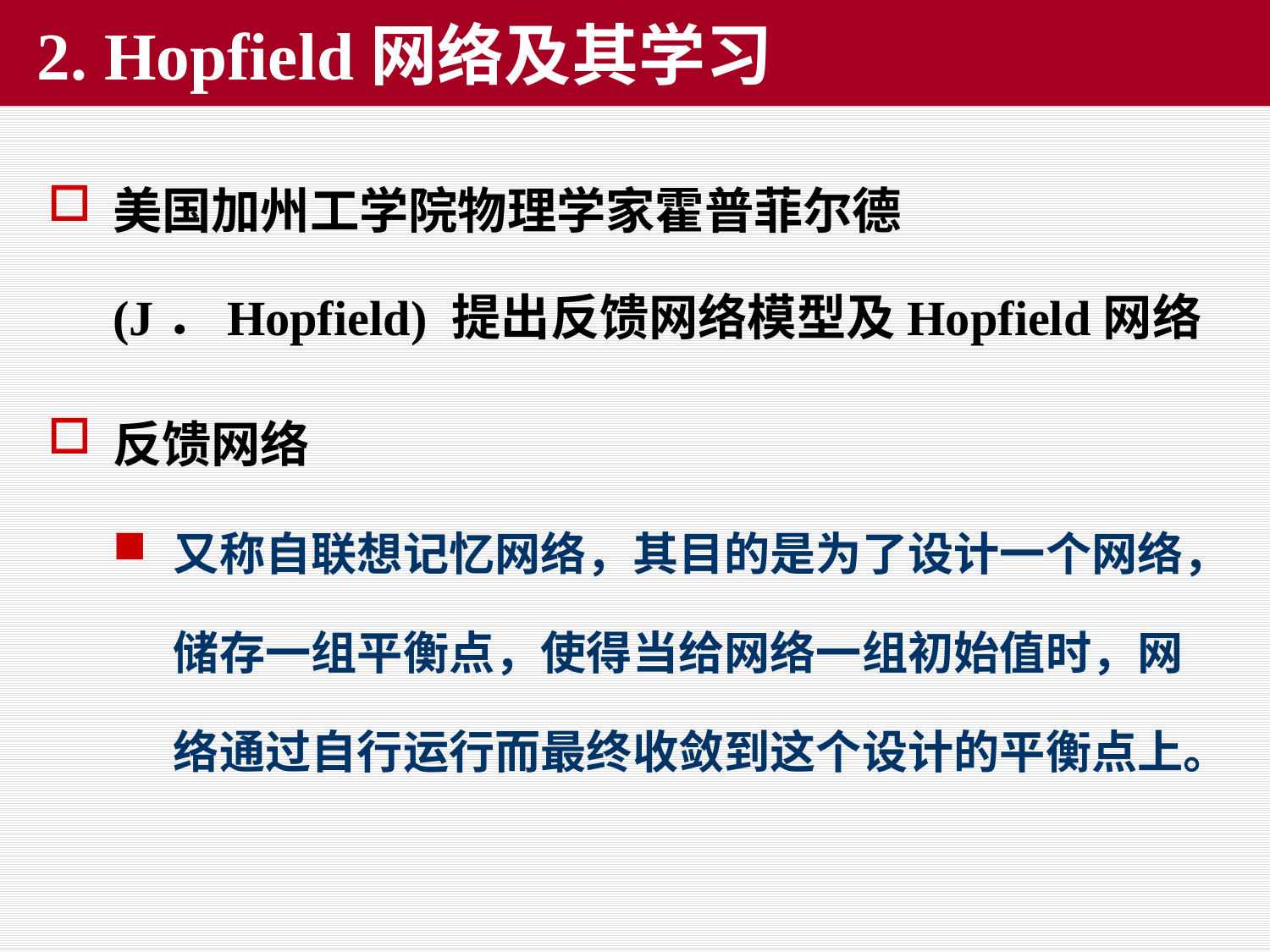

# 2. Hopfield网络及其学习
美国加州工学院物理学家霍普菲尔德(J．Hopfield) 提出反馈网络模型及Hopfield网络
反馈网络
又称自联想记忆网络，其目的是为了设计一个网络，储存一组平衡点，使得当给网络一组初始值时，网络通过自行运行而最终收敛到这个设计的平衡点上。